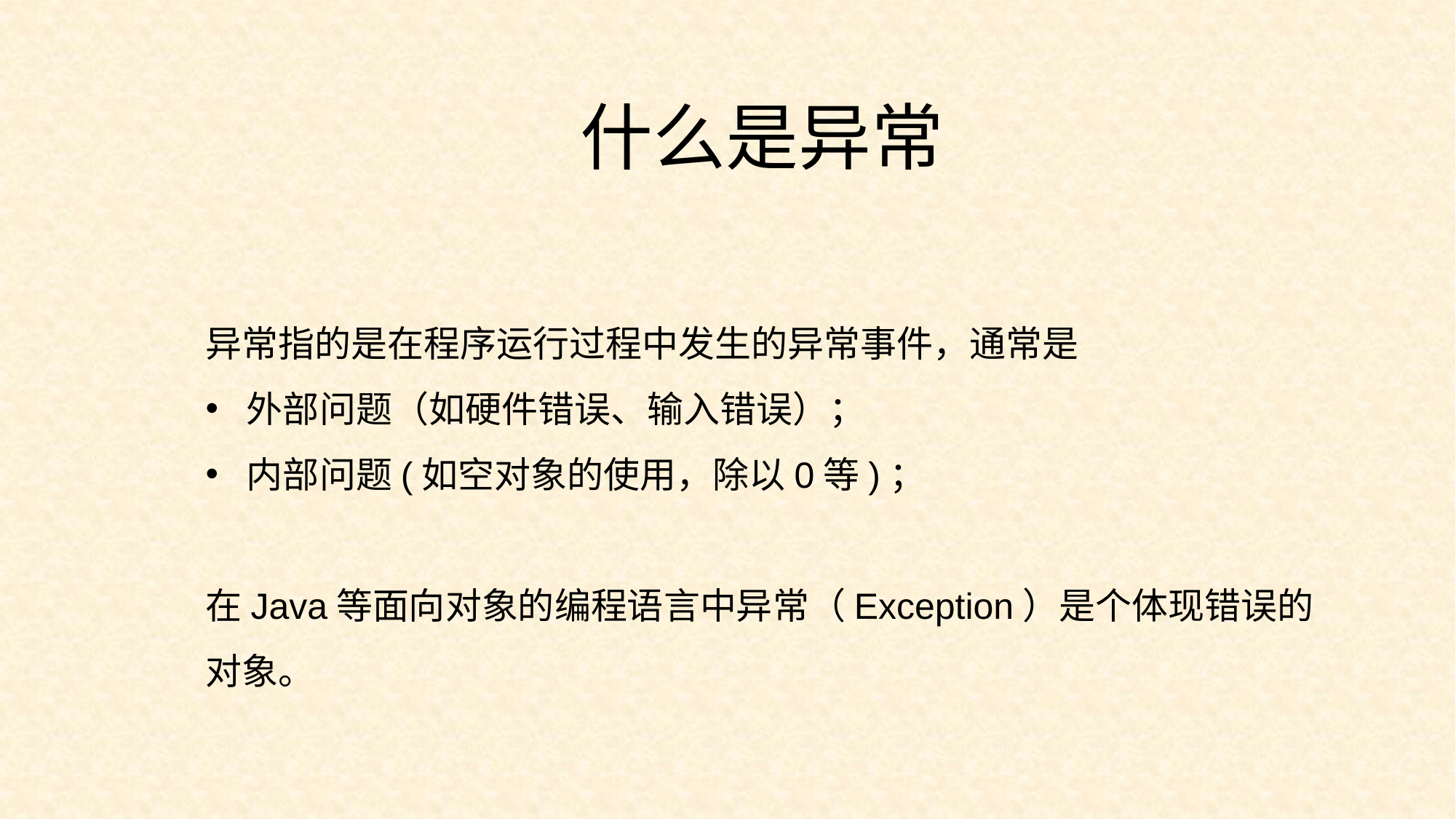

什么是异常
异常指的是在程序运行过程中发生的异常事件，通常是
外部问题（如硬件错误、输入错误）；
内部问题(如空对象的使用，除以0等)；

在Java等面向对象的编程语言中异常（Exception）是个体现错误的对象。